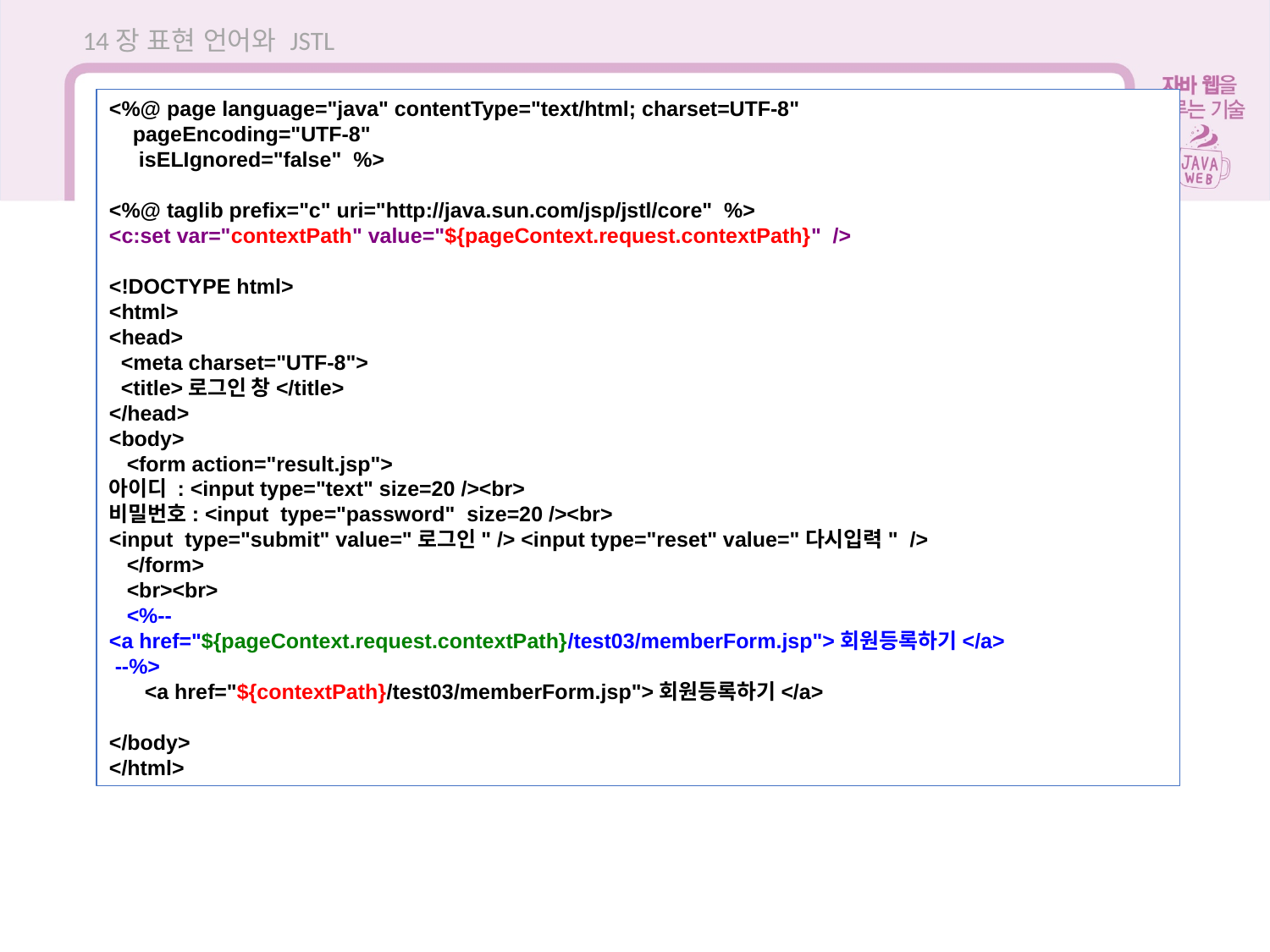

14장 표현 언어와 JSTL
<%@ page language="java" contentType="text/html; charset=UTF-8"
    pageEncoding="UTF-8"
     isELIgnored="false"  %>

<%@ taglib prefix="c" uri="http://java.sun.com/jsp/jstl/core"  %>
<c:set var="contextPath" value="${pageContext.request.contextPath}"  />

<!DOCTYPE html>
<html>
<head>
  <meta charset="UTF-8">
  <title>로그인 창</title>
</head>
<body>
   <form action="result.jsp">
아이디 : <input type="text" size=20 /><br>
비밀번호: <input  type="password"  size=20 /><br>
<input  type="submit" value="로그인" /> <input type="reset" value="다시입력"  />
   </form>
   <br><br>
   <%--
<a href="${pageContext.request.contextPath}/test03/memberForm.jsp">회원등록하기</a>
 --%>
      <a href="${contextPath}/test03/memberForm.jsp">회원등록하기</a>

</body>
</html>